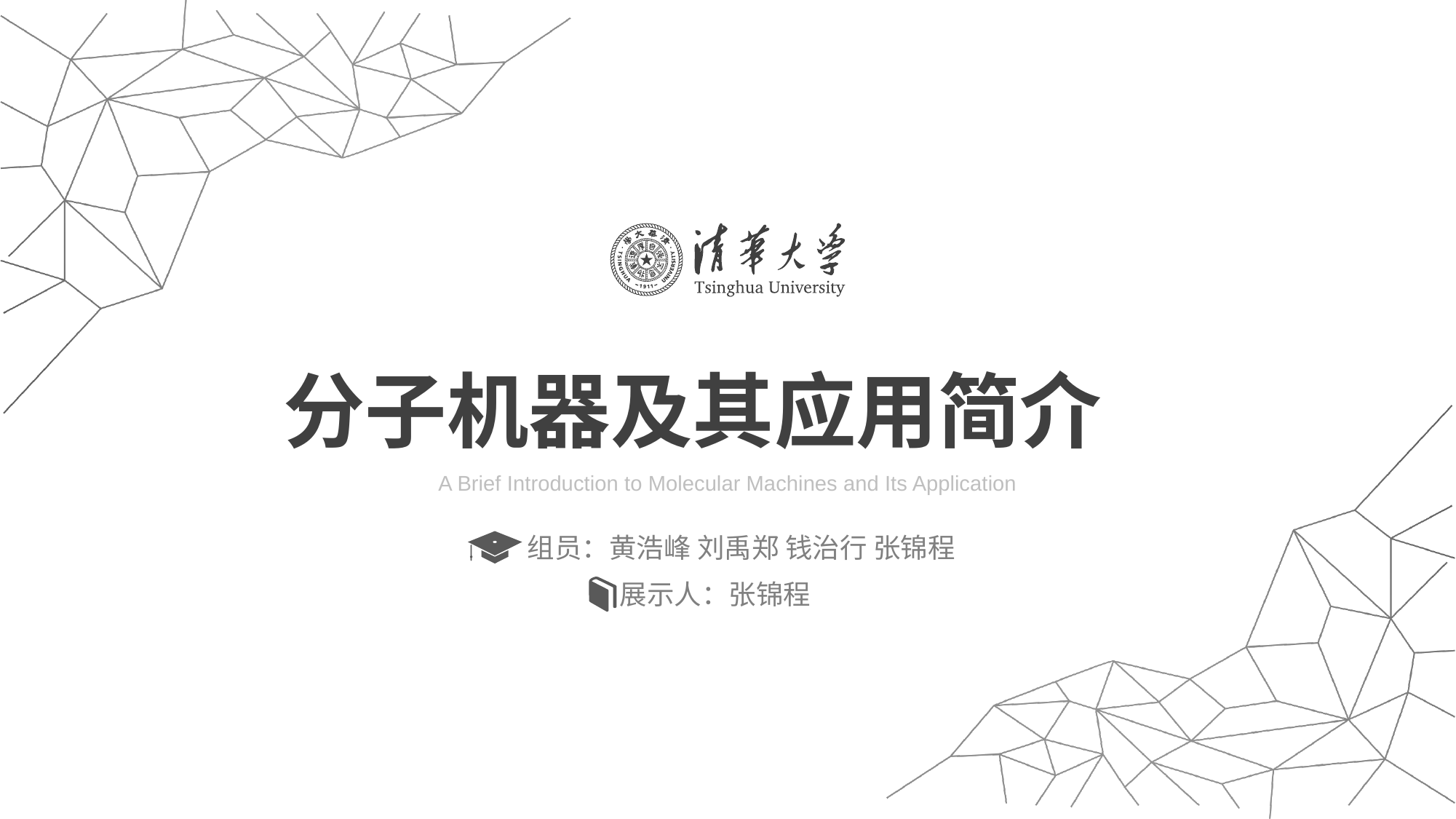

分子机器及其应用简介
A Brief Introduction to Molecular Machines and Its Application
组员：黄浩峰 刘禹郑 钱治行 张锦程

展示人：张锦程